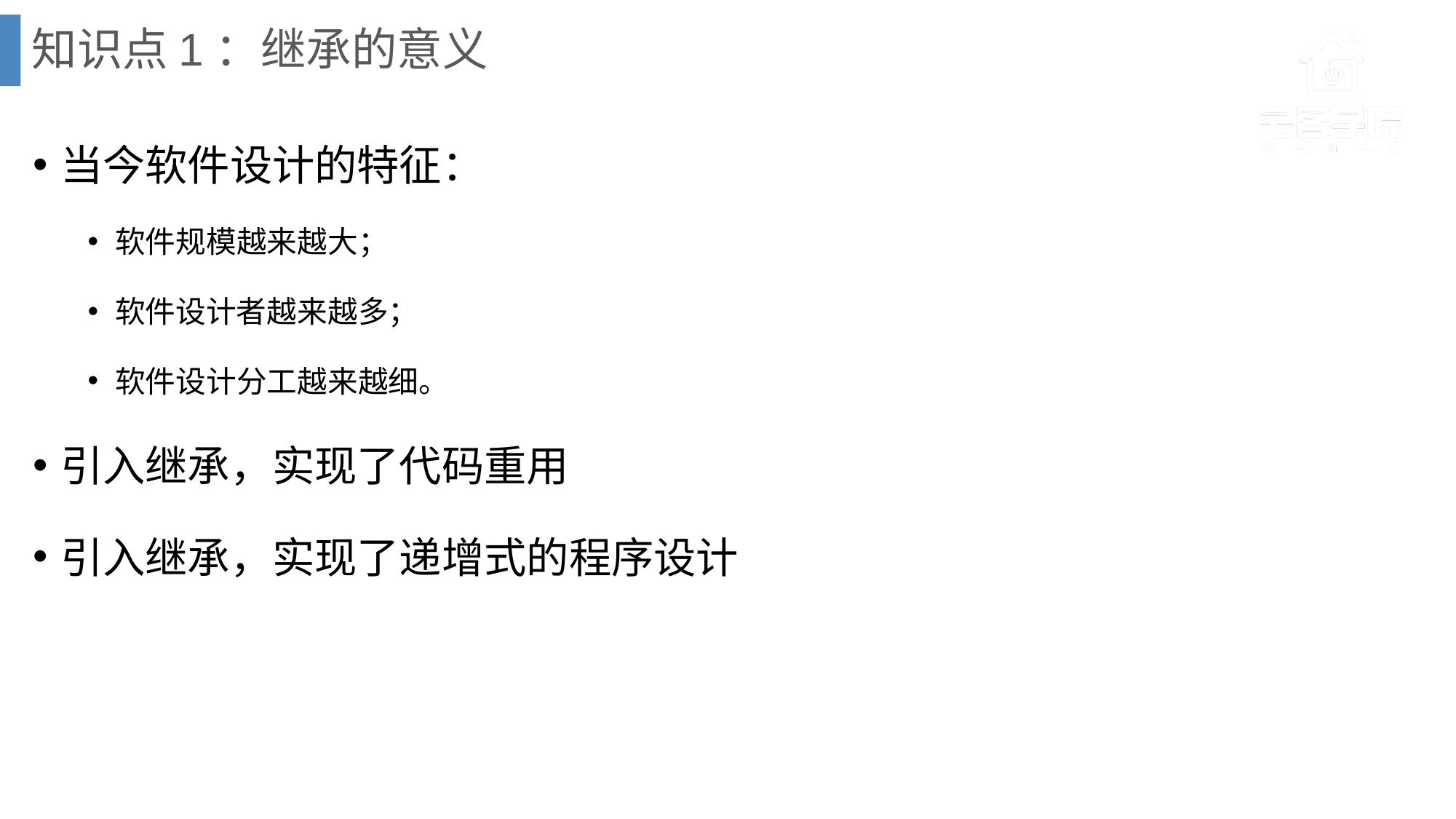

# 知识点1：继承的意义
当今软件设计的特征：
软件规模越来越大；
软件设计者越来越多；
软件设计分工越来越细。
引入继承，实现了代码重用
引入继承，实现了递增式的程序设计